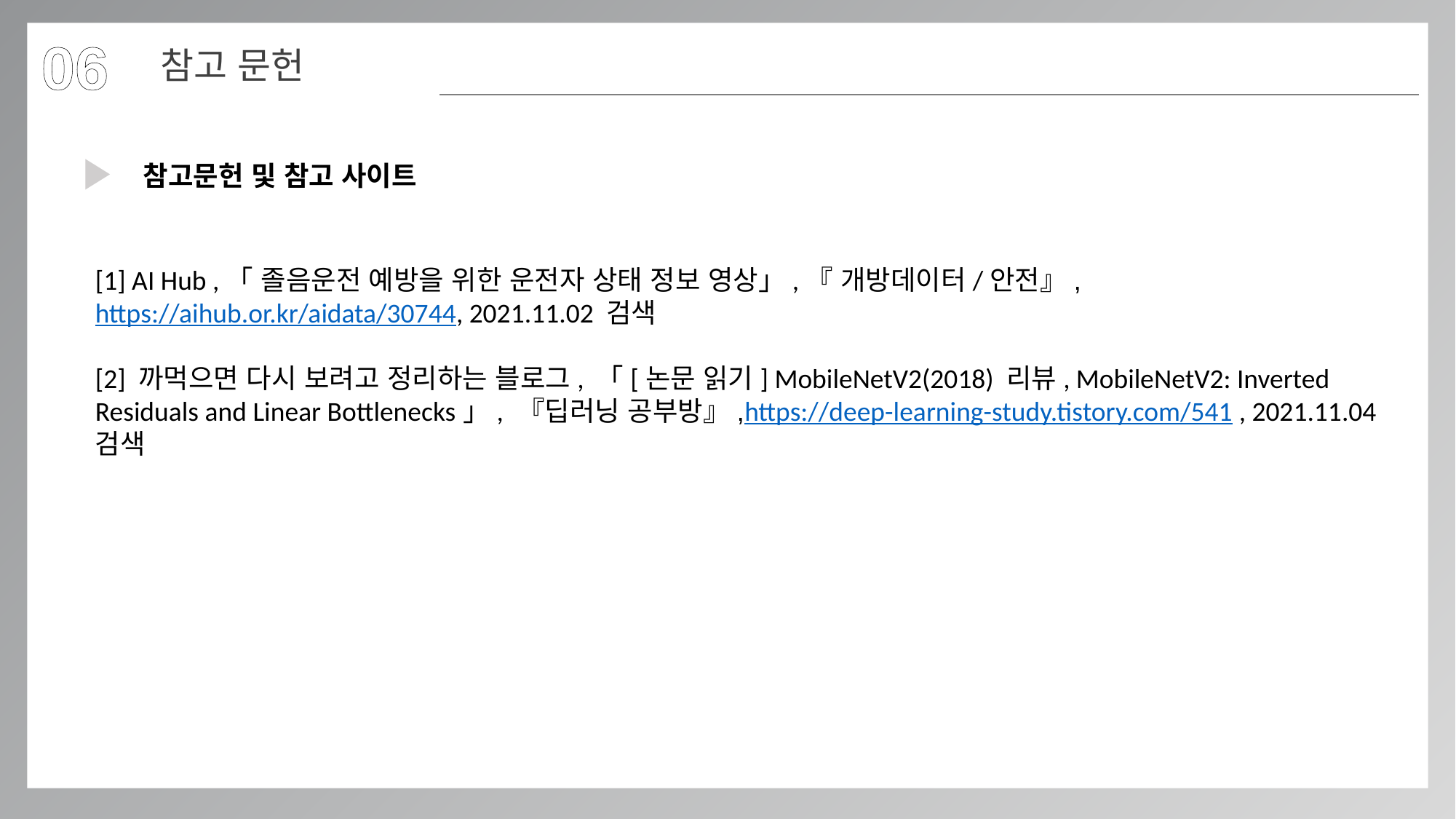

06
참고 문헌
▶
참고문헌 및 참고 사이트
[1] AI Hub ,「 졸음운전 예방을 위한 운전자 상태 정보 영상」,『 개방데이터/안전』, https://aihub.or.kr/aidata/30744, 2021.11.02 검색

[2] 까먹으면 다시 보려고 정리하는 블로그, 「[논문 읽기] MobileNetV2(2018) 리뷰, MobileNetV2: Inverted Residuals and Linear Bottlenecks」, 『딥러닝 공부방』,https://deep-learning-study.tistory.com/541 , 2021.11.04 검색